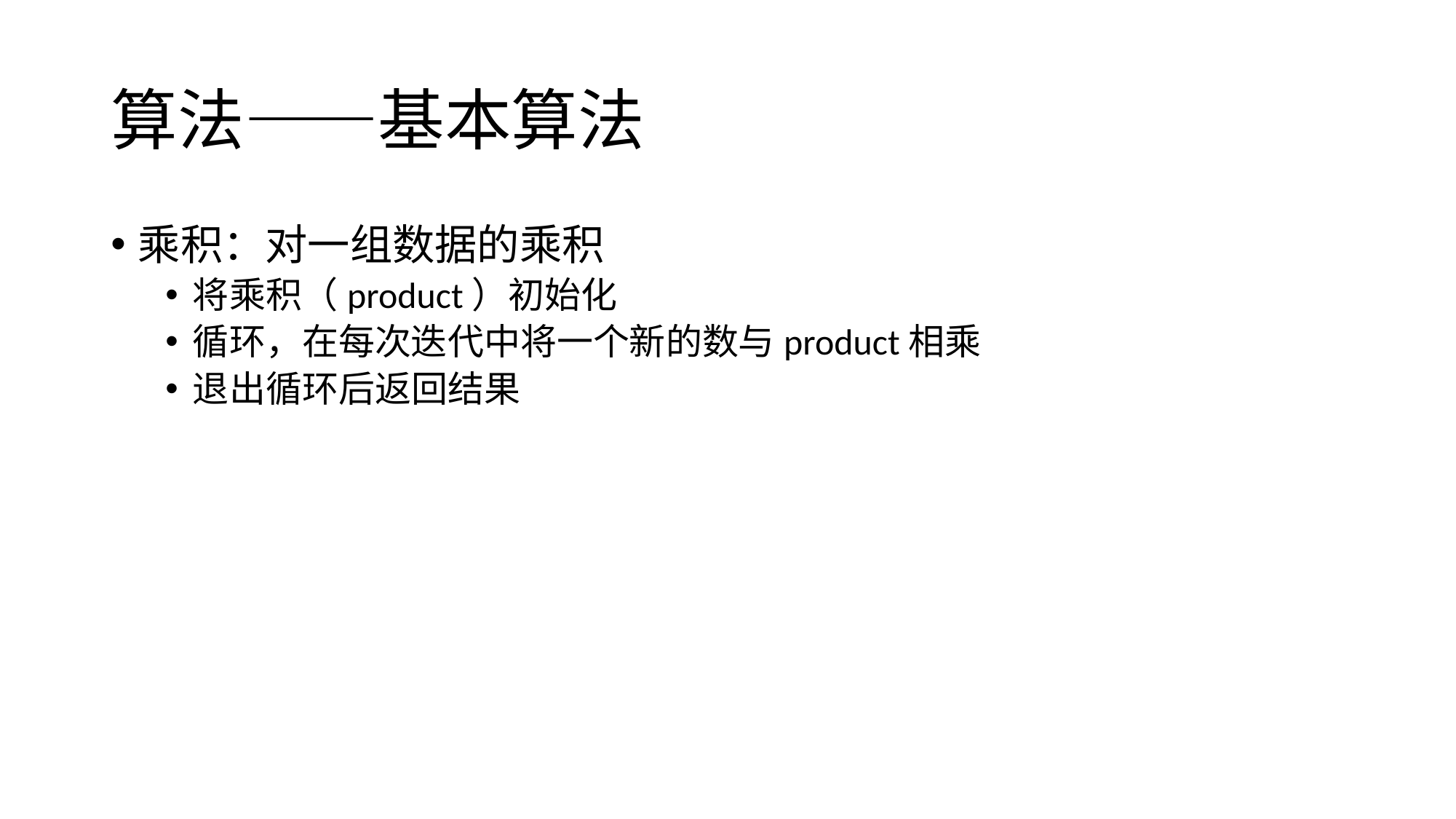

# 算法——基本算法
乘积：对一组数据的乘积
将乘积（product）初始化
循环，在每次迭代中将一个新的数与product相乘
退出循环后返回结果